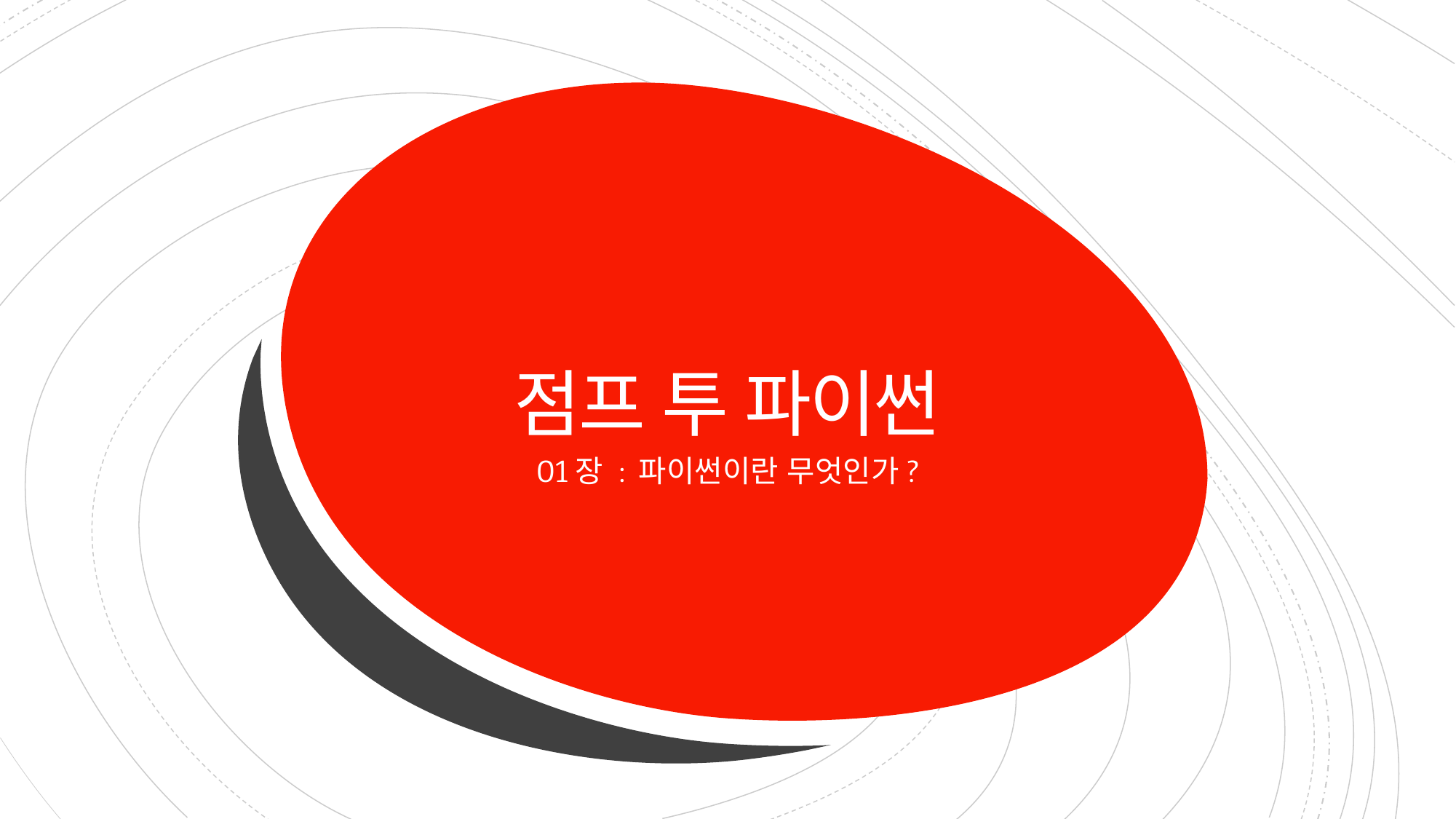

# 점프 투 파이썬

01장 : 파이썬이란 무엇인가?